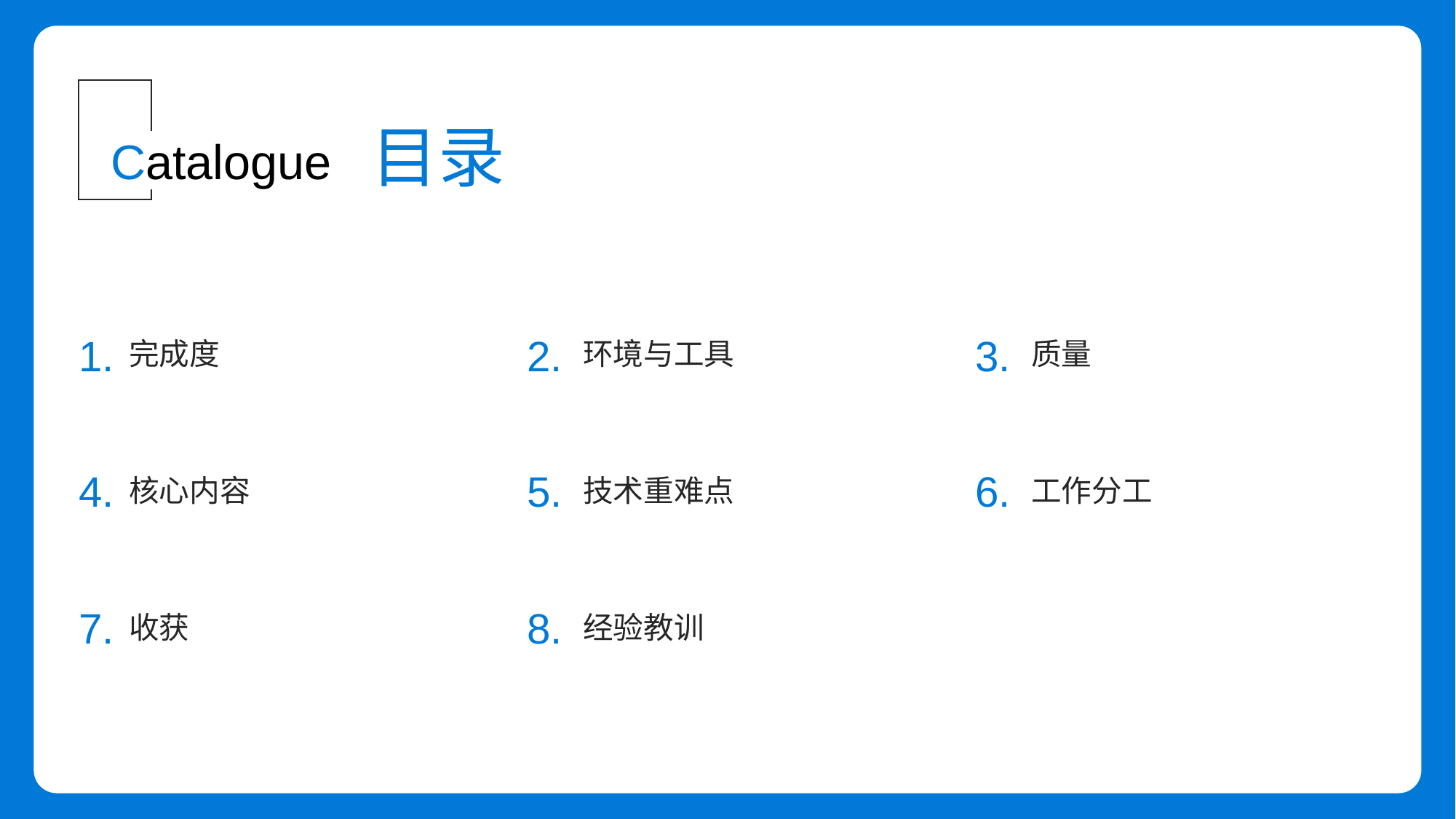

目录
Catalogue

1.
2.
3.
完成度
环境与工具
质量
4.
5.
6.
核心内容
技术重难点
工作分工
7.
8.
收获
经验教训